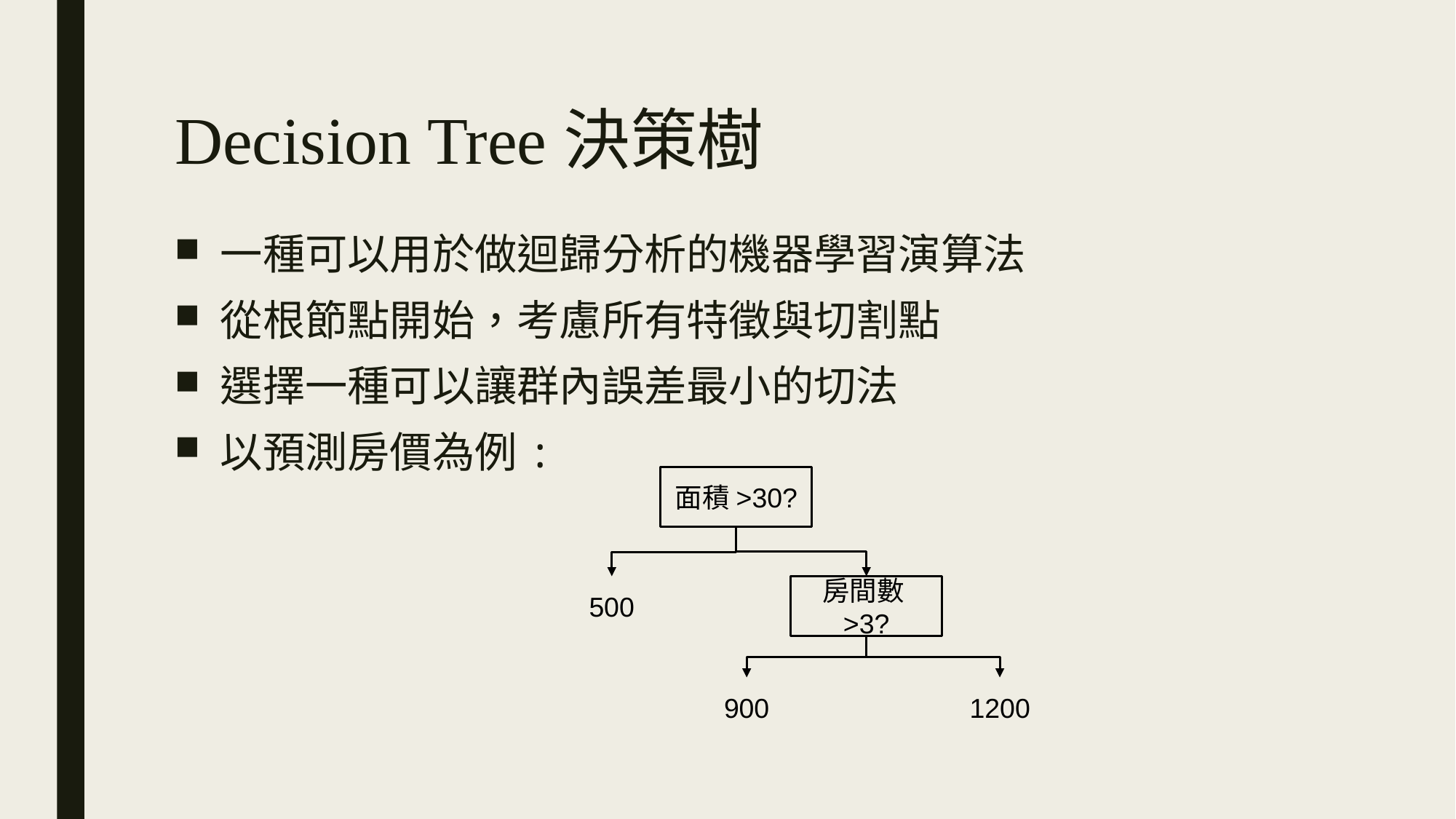

# Decision Tree決策樹
一種可以用於做迴歸分析的機器學習演算法
從根節點開始，考慮所有特徵與切割點
選擇一種可以讓群內誤差最小的切法
以預測房價為例:

面積>30?
500
房間數>3?
900
1200